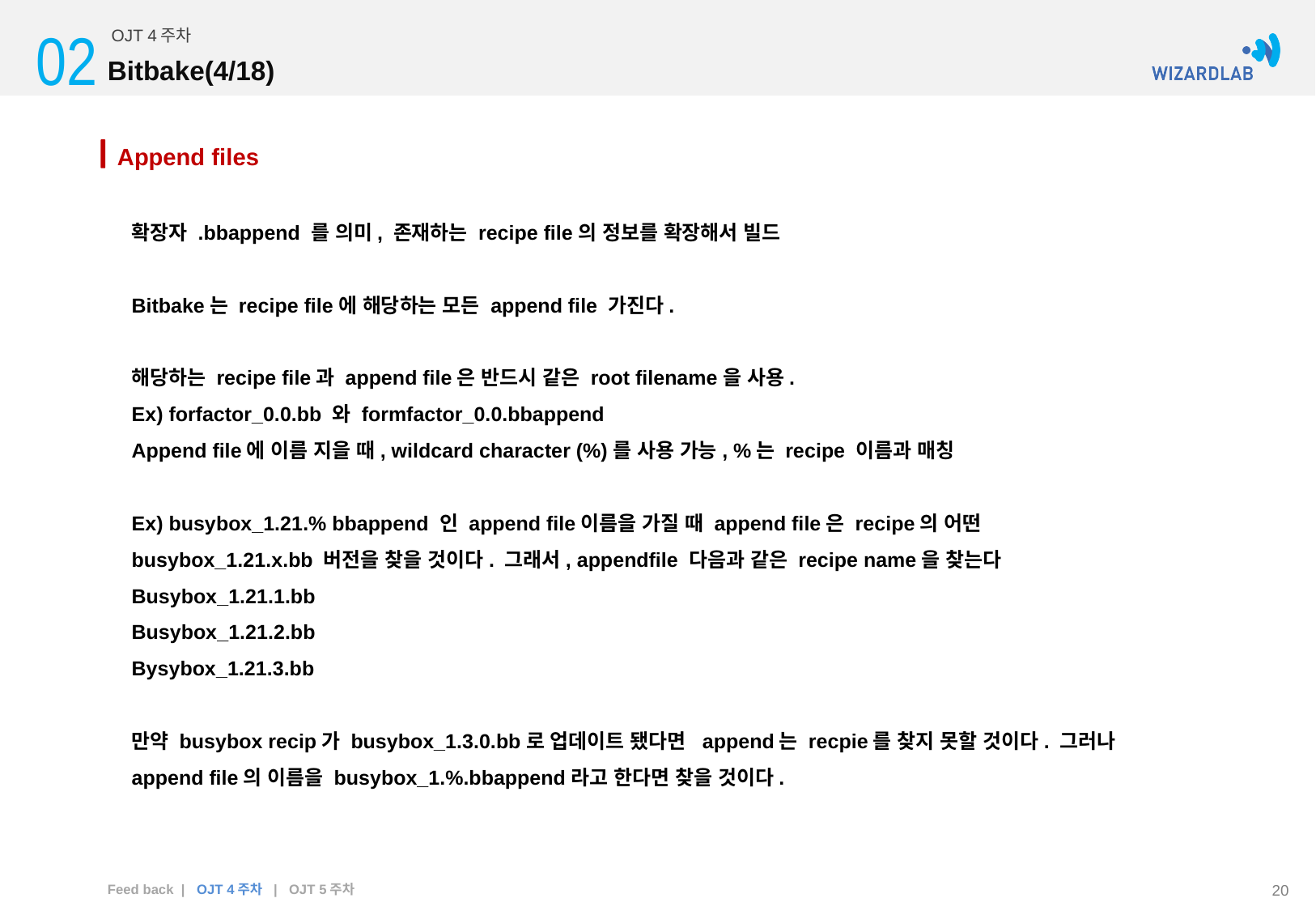

02
OJT 4주차
Bitbake(4/18)

Append files
확장자 .bbappend 를 의미, 존재하는 recipe file의 정보를 확장해서 빌드

Bitbake는 recipe file에 해당하는 모든 append file 가진다.

해당하는 recipe file과 append file은 반드시 같은 root filename을 사용.
Ex) forfactor_0.0.bb 와 formfactor_0.0.bbappend
Append file에 이름 지을 때, wildcard character (%)를 사용 가능, %는 recipe 이름과 매칭

Ex) busybox_1.21.% bbappend 인 append file이름을 가질 때 append file은 recipe의 어떤
busybox_1.21.x.bb 버전을 찾을 것이다. 그래서, appendfile 다음과 같은 recipe name을 찾는다
Busybox_1.21.1.bb
Busybox_1.21.2.bb
Bysybox_1.21.3.bb

만약 busybox recip가 busybox_1.3.0.bb로 업데이트 됐다면  append는 recpie를 찾지 못할 것이다. 그러나
append file의 이름을 busybox_1.%.bbappend라고 한다면 찾을 것이다.
Feed back  |   OJT 4주차  |   OJT 5주차